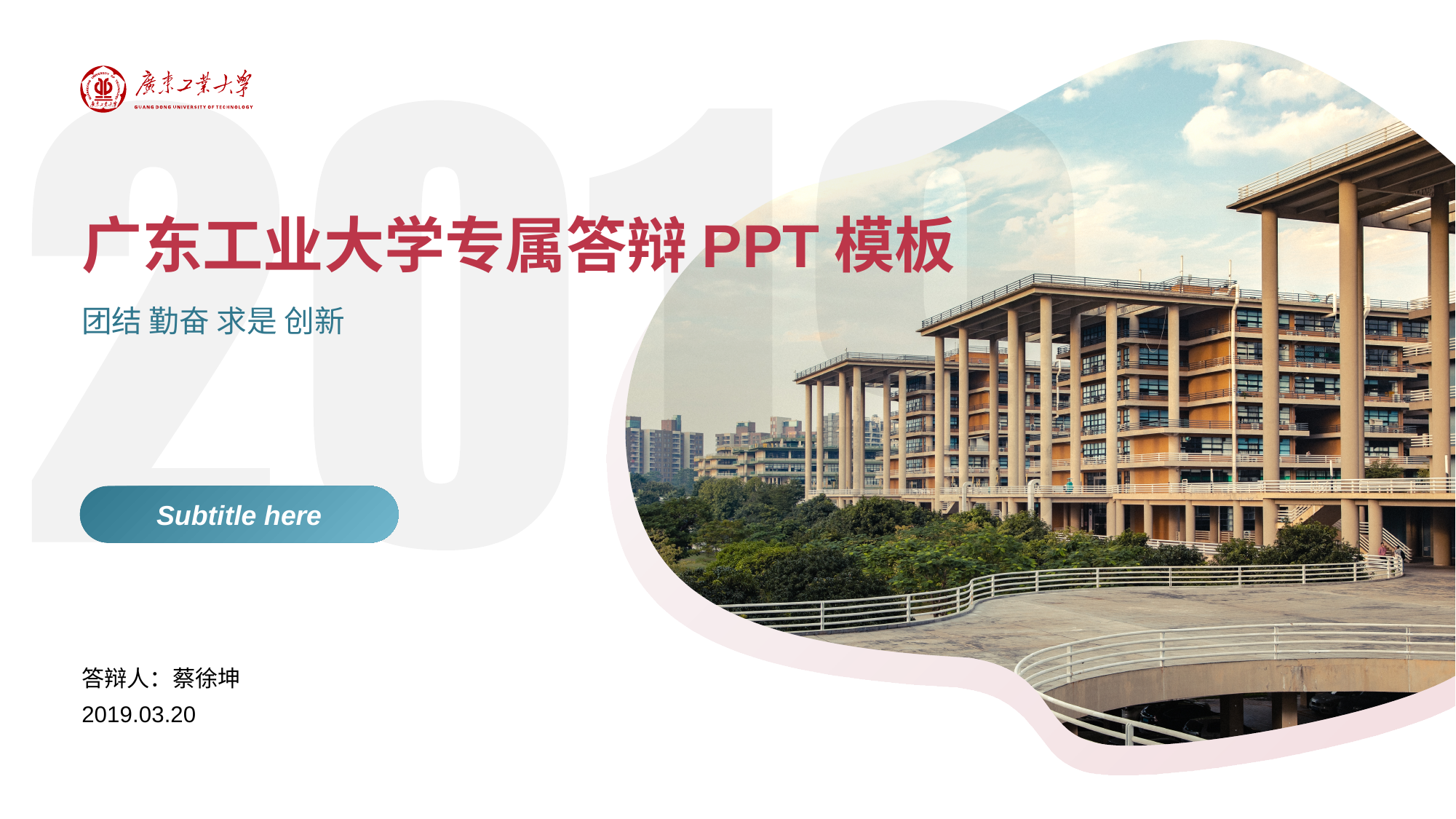

# 广东工业大学专属答辩PPT模板
团结 勤奋 求是 创新
Subtitle here
答辩人：蔡徐坤
2019.03.20